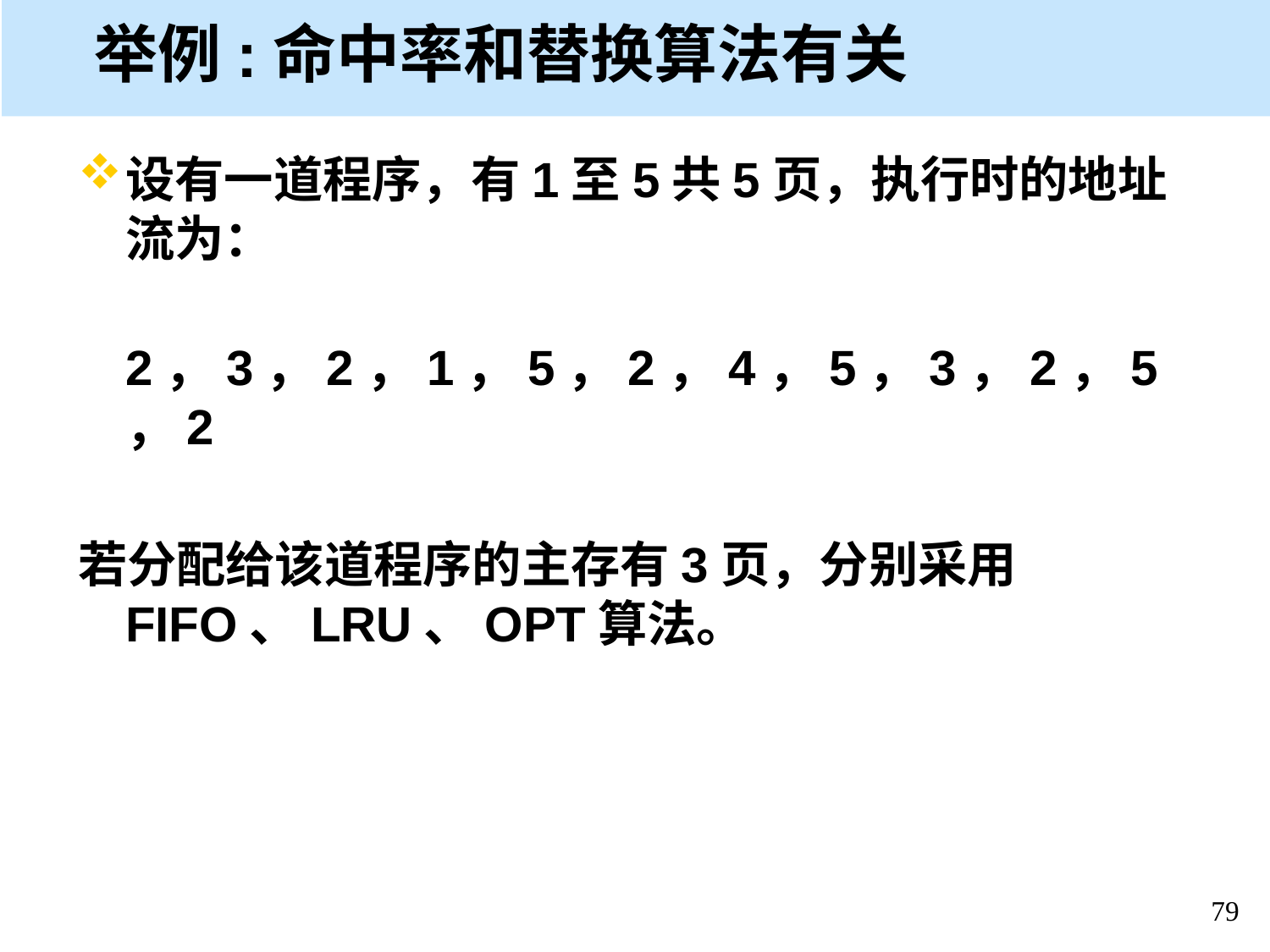

# 举例:命中率和替换算法有关
设有一道程序，有1至5共5页，执行时的地址流为：
  2，3，2，1，5，2，4，5，3，2，5，2

若分配给该道程序的主存有3页，分别采用FIFO、LRU、OPT算法。